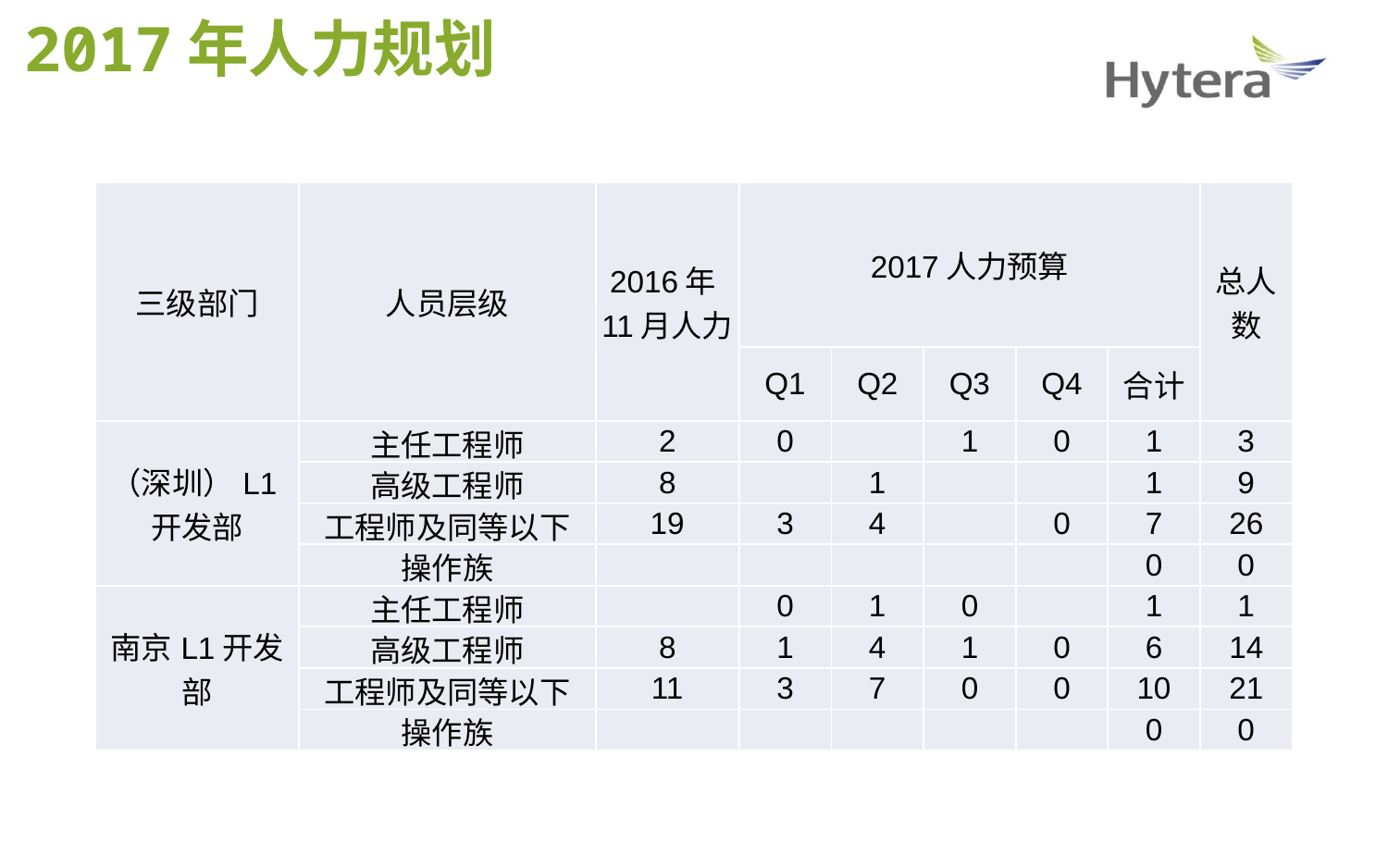

2017年人力规划
| 三级部门 | 人员层级 | 2016年11月人力 | 2017人力预算 |  |  |  |  | 总人数 |
| --- | --- | --- | --- | --- | --- | --- | --- | --- |
|  |  |  | Q1 | Q2 | Q3 | Q4 | 合计 |  |
| （深圳）L1开发部 | 主任工程师 | 2 | 0 |  | 1 | 0 | 1 | 3 |
|  | 高级工程师 | 8 |  | 1 |  |  | 1 | 9 |
|  | 工程师及同等以下 | 19 | 3 | 4 |  | 0 | 7 | 26 |
|  | 操作族 |  |  |  |  |  | 0 | 0 |
| 南京L1开发部 | 主任工程师 |  | 0 | 1 | 0 |  | 1 | 1 |
|  | 高级工程师 | 8 | 1 | 4 | 1 | 0 | 6 | 14 |
|  | 工程师及同等以下 | 11 | 3 | 7 | 0 | 0 | 10 | 21 |
|  | 操作族 |  |  |  |  |  | 0 | 0 |
12月
9月至今